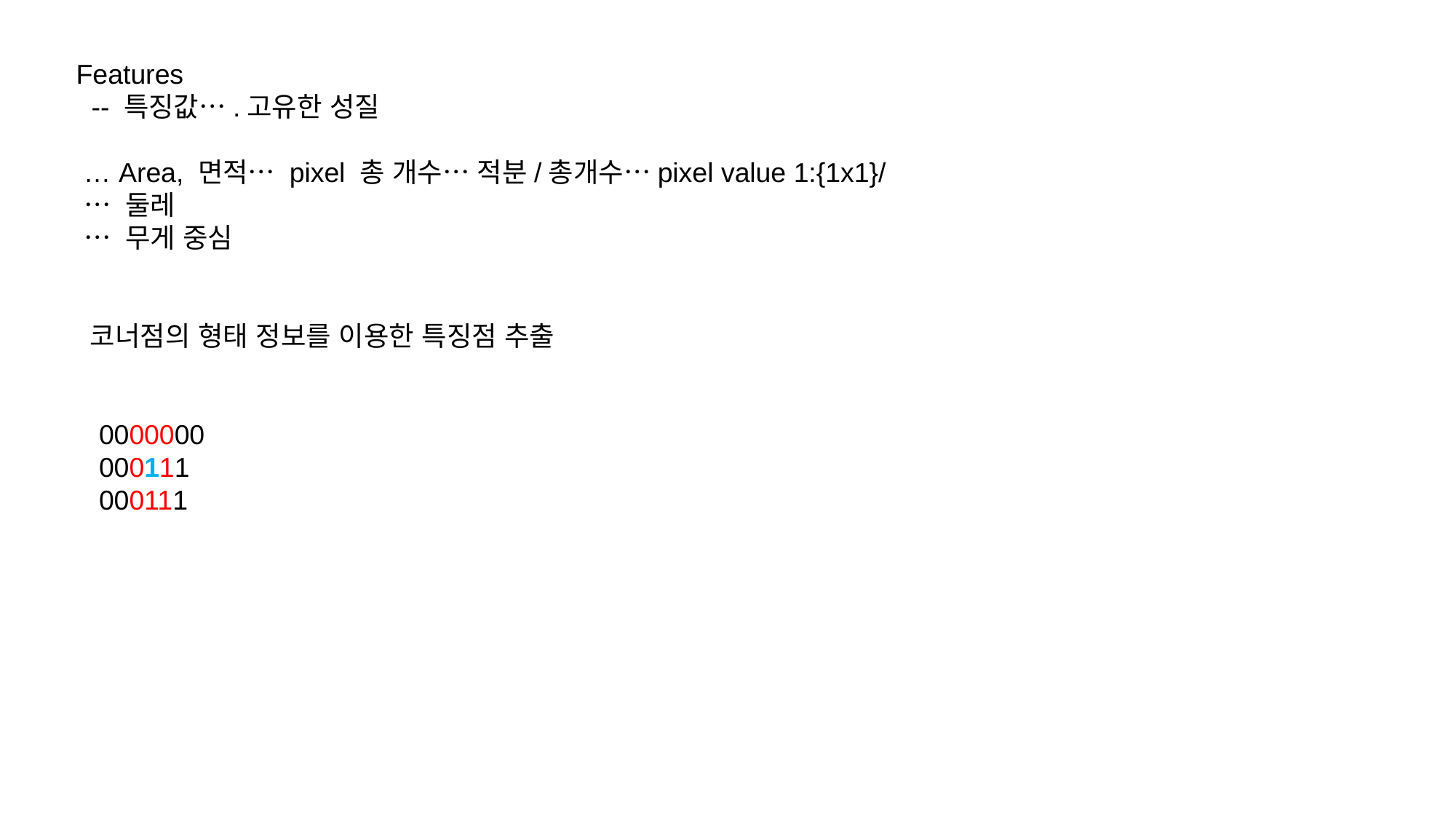

Features
  -- 특징값….고유한 성질

 … Area, 면적… pixel 총 개수… 적분/총개수…pixel value 1:{1x1}/
 … 둘레
 … 무게 중심

 코너점의 형태 정보를 이용한 특징점 추출

   0000000
   000111
   000111